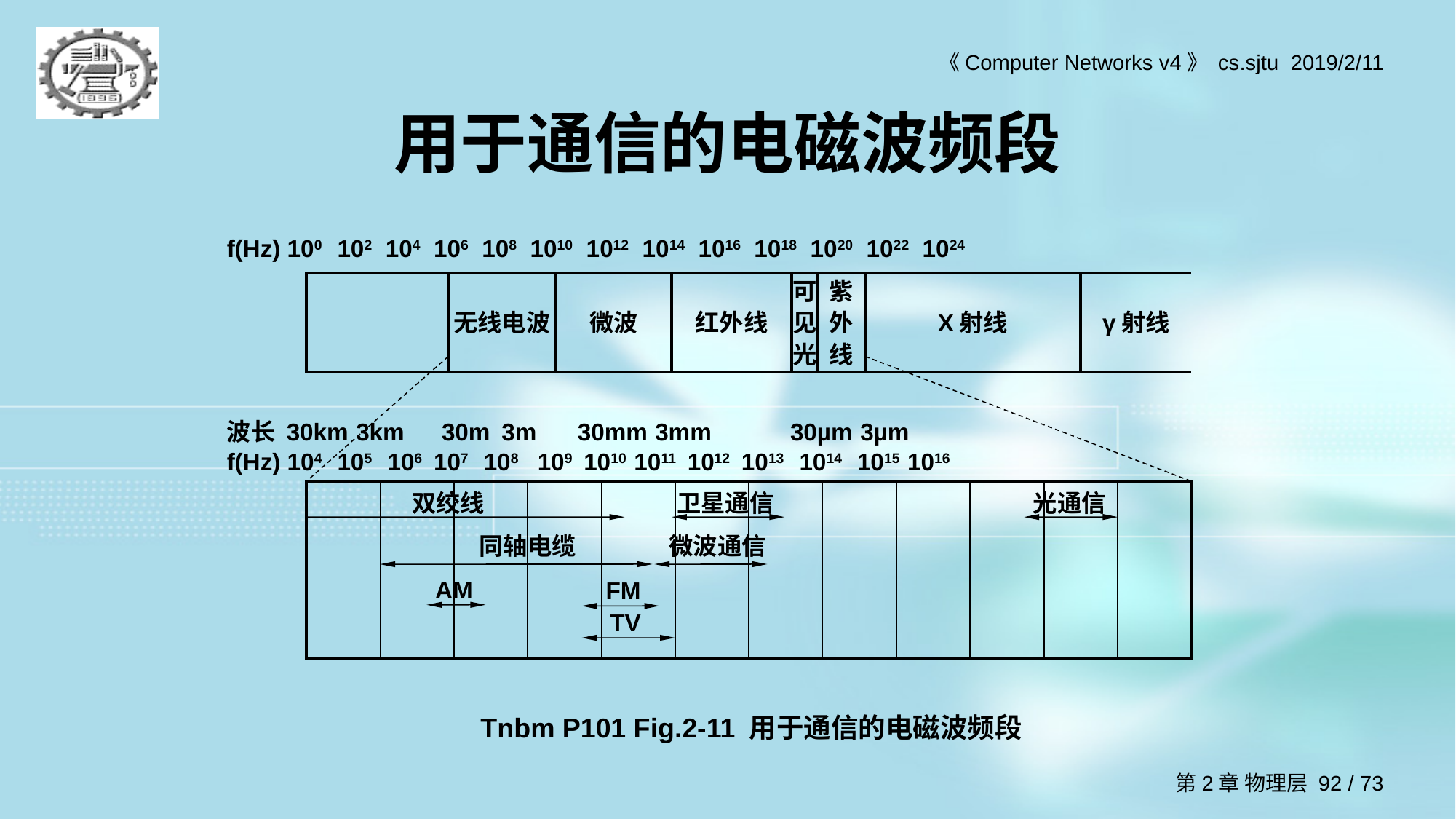

# 用于通信的电磁波频段
f(Hz) 100    102  104  106  108  1010  1012  1014  1016  1018  1020  1022  1024
|  | 无线电波 | 微波 | 红外线 | 可见光 | 紫外线 | X射线 | γ射线 |
| --- | --- | --- | --- | --- | --- | --- | --- |

波长 30km  3km         30m   3m          30mm  3mm                30µm  3µm
f(Hz) 104    105    106   107    108     109   1010  1011   1012   1013    1014    1015  1016
|  |  |  |  |  |  |  |  |  |  |  |  |
| --- | --- | --- | --- | --- | --- | --- | --- | --- | --- | --- | --- |
双绞线
卫星通信
光通信

同轴电缆
微波通信

AM
FM

TV

Tnbm P101 Fig.2-11 用于通信的电磁波频段